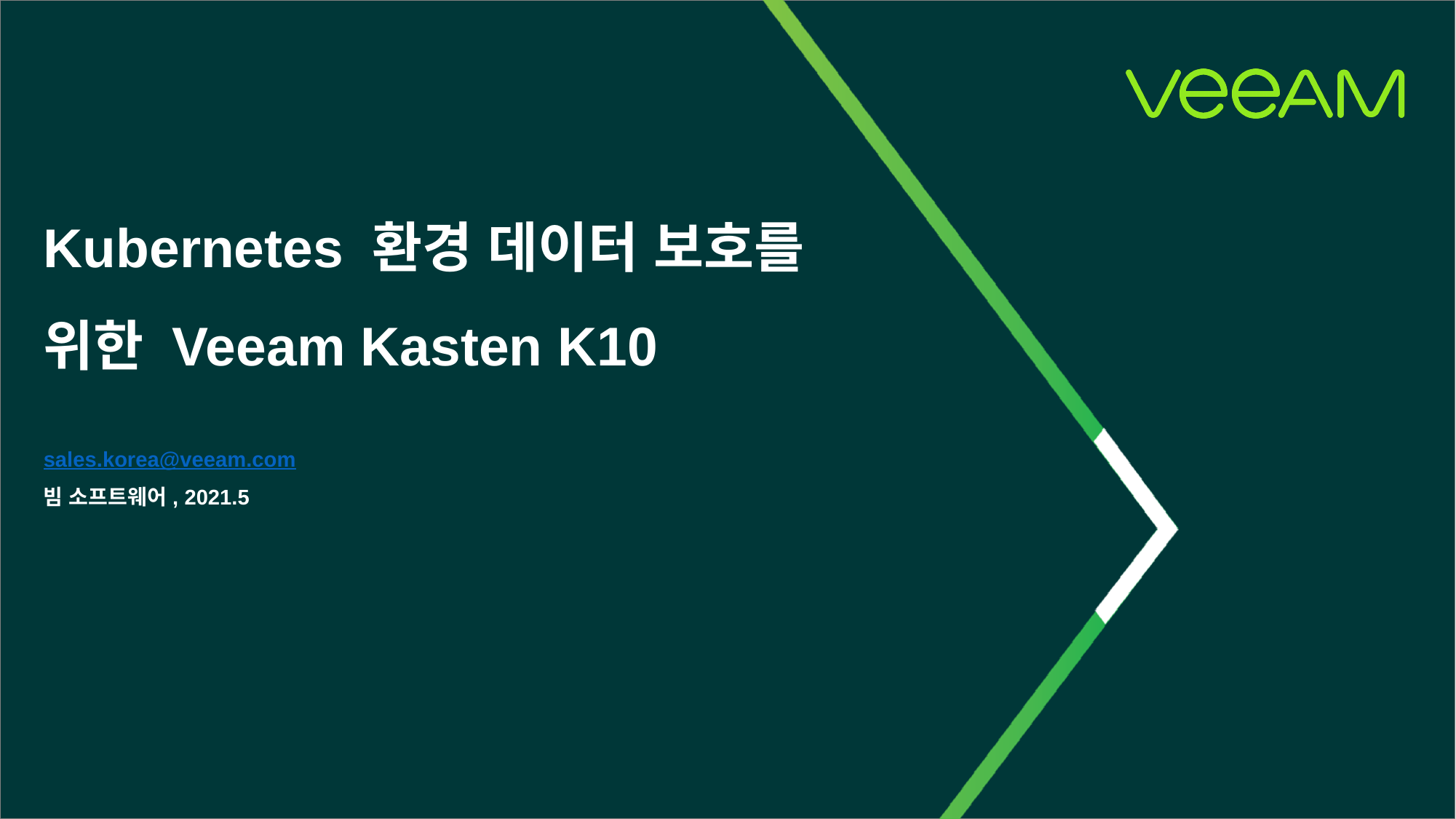

Kubernetes 환경 데이터 보호를 위한 Veeam Kasten K10
sales.korea@veeam.com
빔 소프트웨어, 2021.5